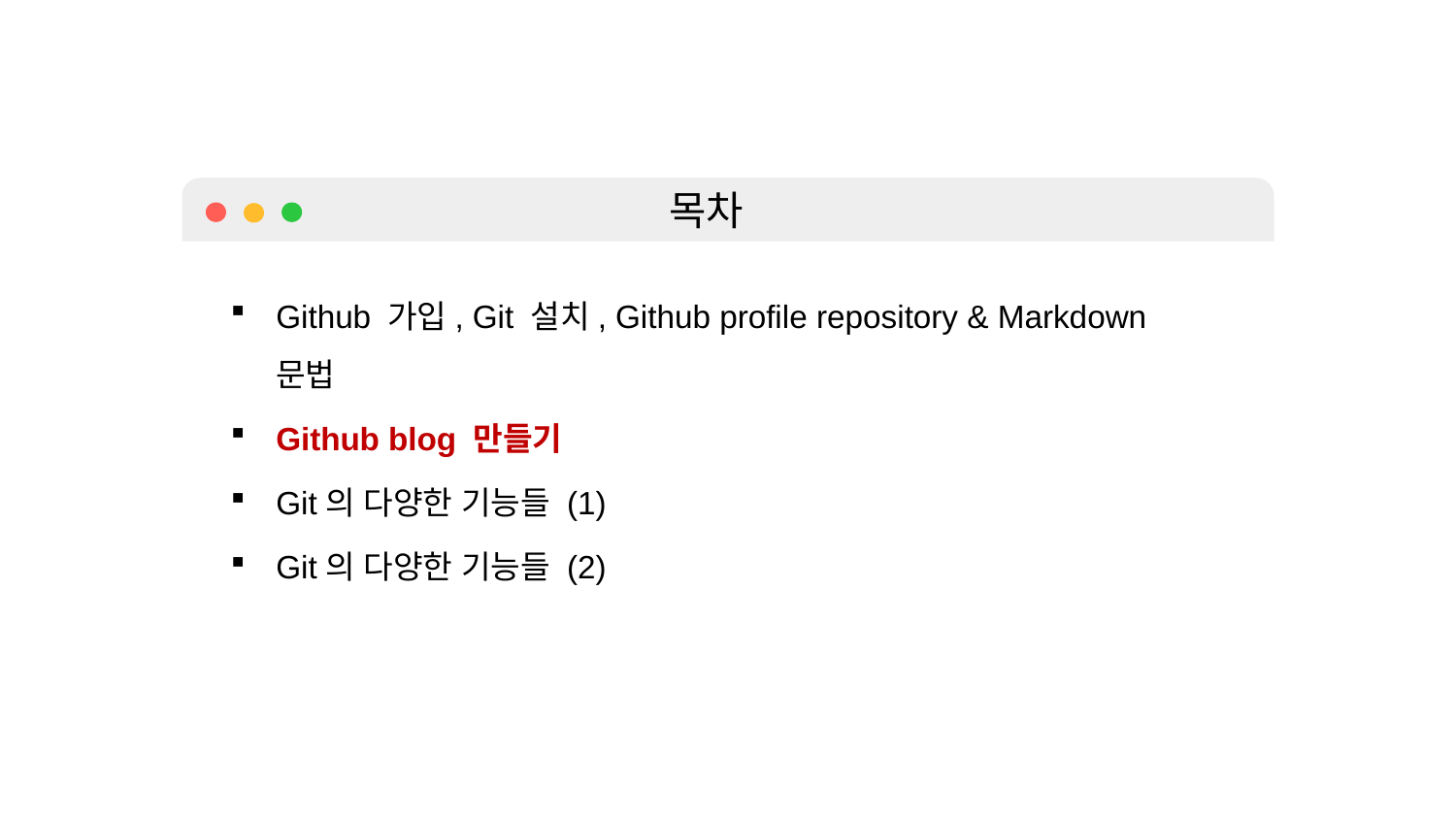

목차

Github 가입, Git 설치, Github profile repository & Markdown 문법
Github blog 만들기
Git의 다양한 기능들 (1)
Git의 다양한 기능들 (2)